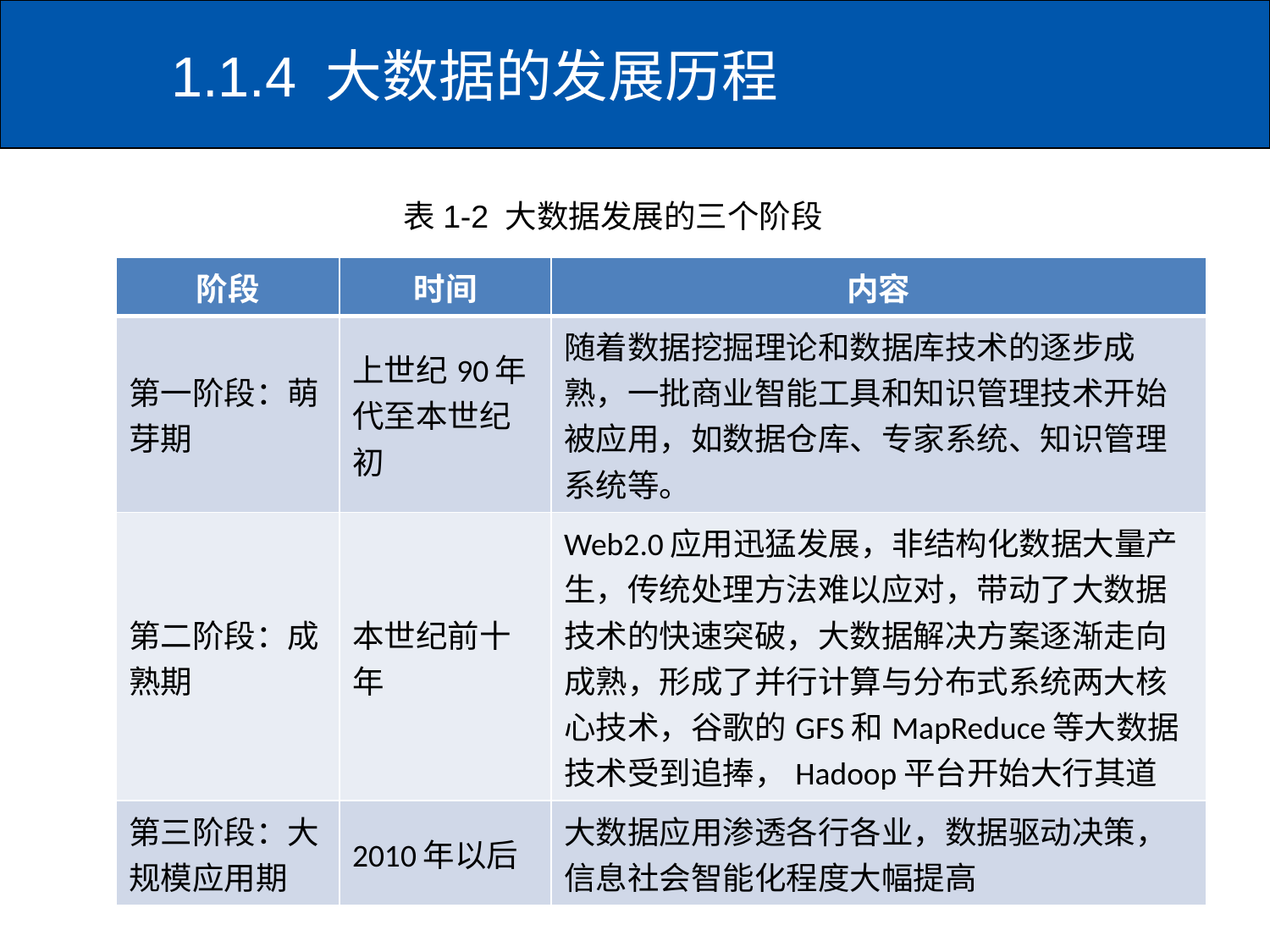

# 1.1.4 大数据的发展历程
表1-2 大数据发展的三个阶段
| 阶段 | 时间 | 内容 |
| --- | --- | --- |
| 第一阶段：萌芽期 | 上世纪90年代至本世纪初 | 随着数据挖掘理论和数据库技术的逐步成熟，一批商业智能工具和知识管理技术开始被应用，如数据仓库、专家系统、知识管理系统等。 |
| 第二阶段：成熟期 | 本世纪前十年 | Web2.0应用迅猛发展，非结构化数据大量产生，传统处理方法难以应对，带动了大数据技术的快速突破，大数据解决方案逐渐走向成熟，形成了并行计算与分布式系统两大核心技术，谷歌的GFS和MapReduce等大数据技术受到追捧，Hadoop平台开始大行其道 |
| 第三阶段：大规模应用期 | 2010年以后 | 大数据应用渗透各行各业，数据驱动决策，信息社会智能化程度大幅提高 |